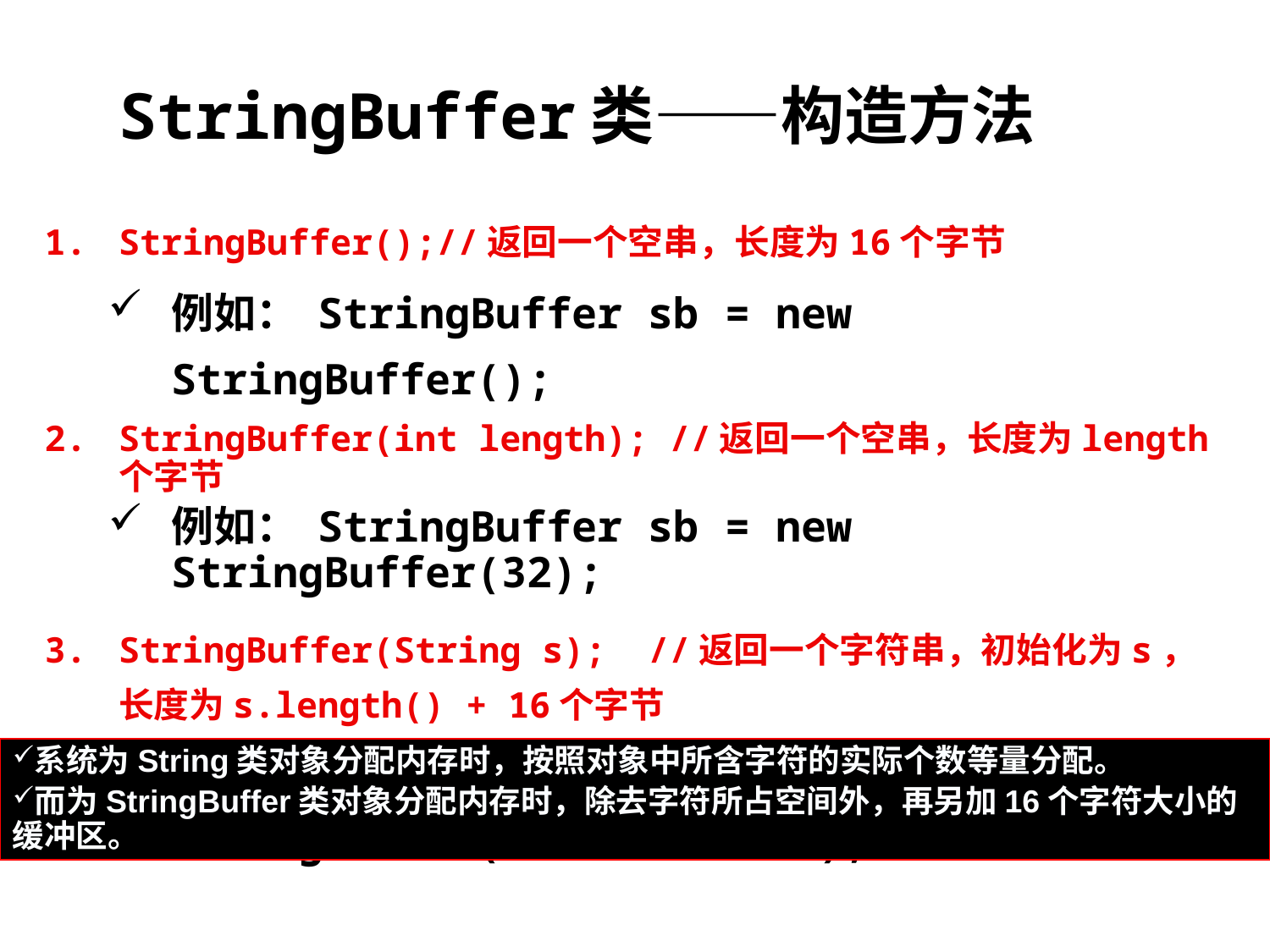

# StringBuffer类——构造方法
StringBuffer();//返回一个空串，长度为16个字节
例如： StringBuffer sb = new StringBuffer();
StringBuffer(int length); //返回一个空串，长度为length个字节
例如： StringBuffer sb = new StringBuffer(32);
StringBuffer(String s);  //返回一个字符串，初始化为s，长度为s.length() + 16个字节
例如： StringBuffer sb = new StringBuffer(“I like this”);

系统为String类对象分配内存时，按照对象中所含字符的实际个数等量分配。
而为StringBuffer类对象分配内存时，除去字符所占空间外，再另加16个字符大小的缓冲区。